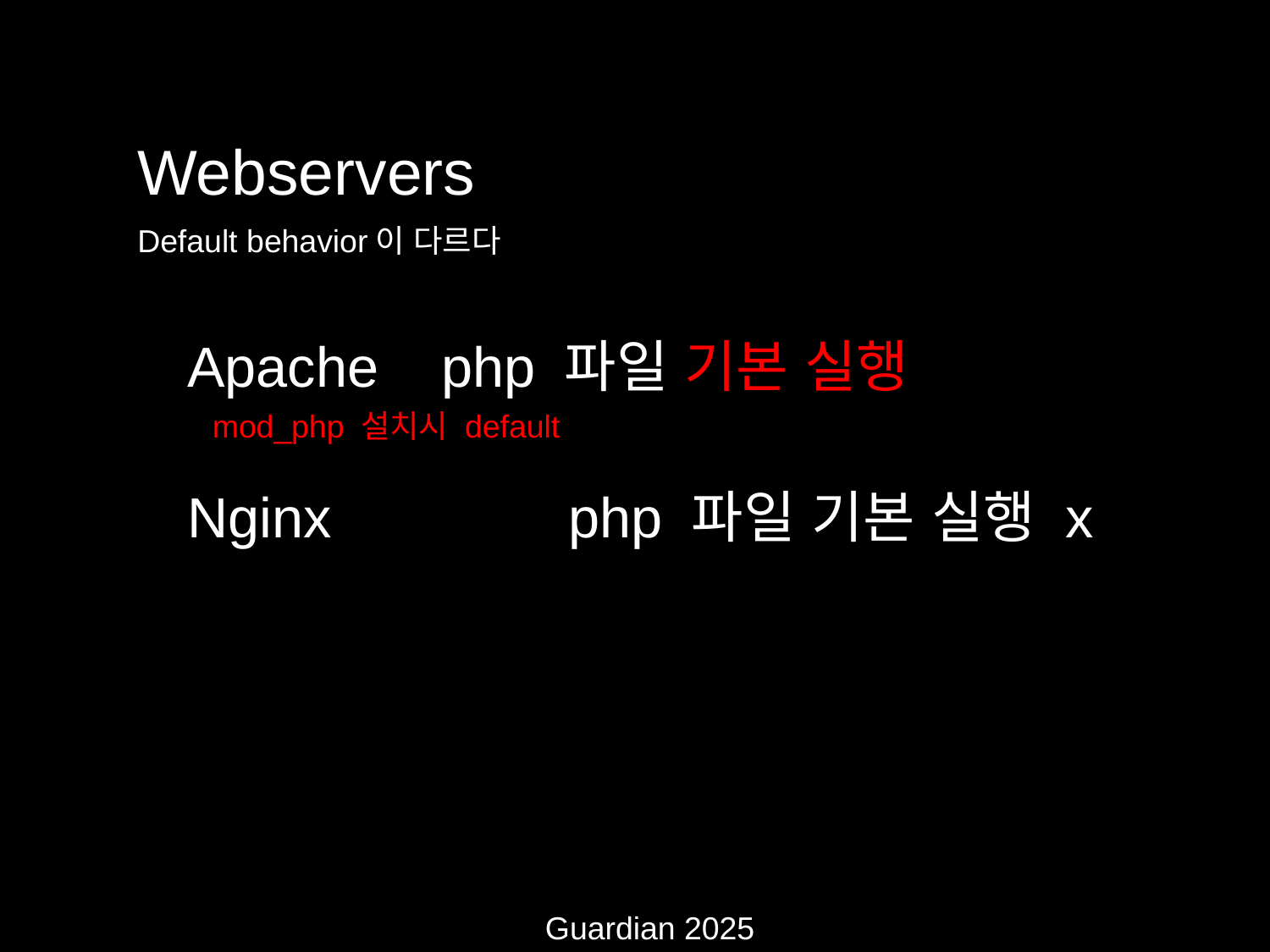

Webservers
Default behavior이 다르다
Apache 	php 파일 기본 실행
mod_php 설치시 default
Nginx		php 파일 기본 실행 x